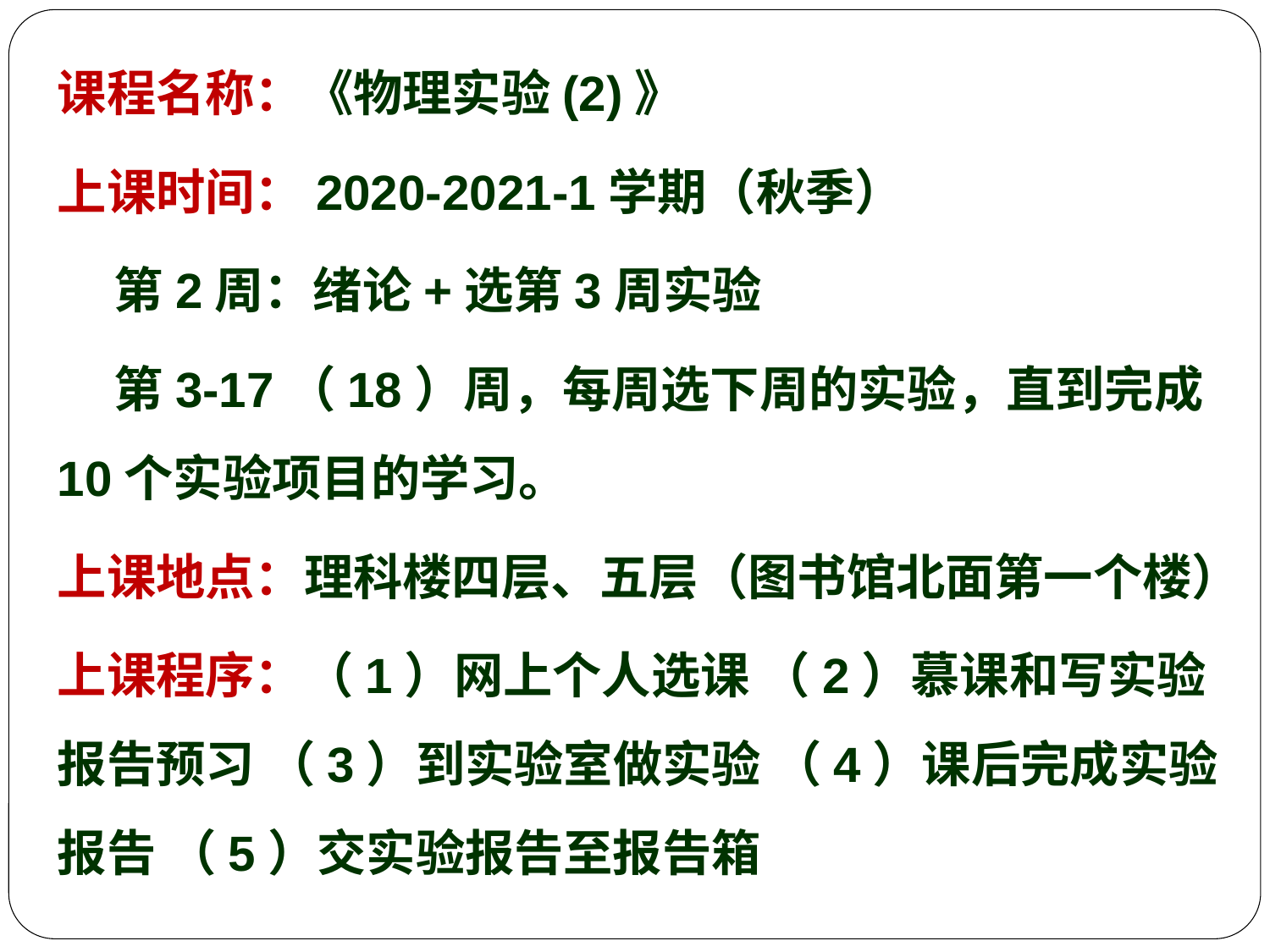

课程名称：《物理实验(2)》
上课时间：2020-2021-1学期（秋季）
    第2周：绪论+选第3周实验
    第3-17（18）周，每周选下周的实验，直到完成10个实验项目的学习。
上课地点：理科楼四层、五层（图书馆北面第一个楼）
上课程序：（1）网上个人选课 （2）慕课和写实验报告预习 （3）到实验室做实验 （4）课后完成实验报告 （5）交实验报告至报告箱